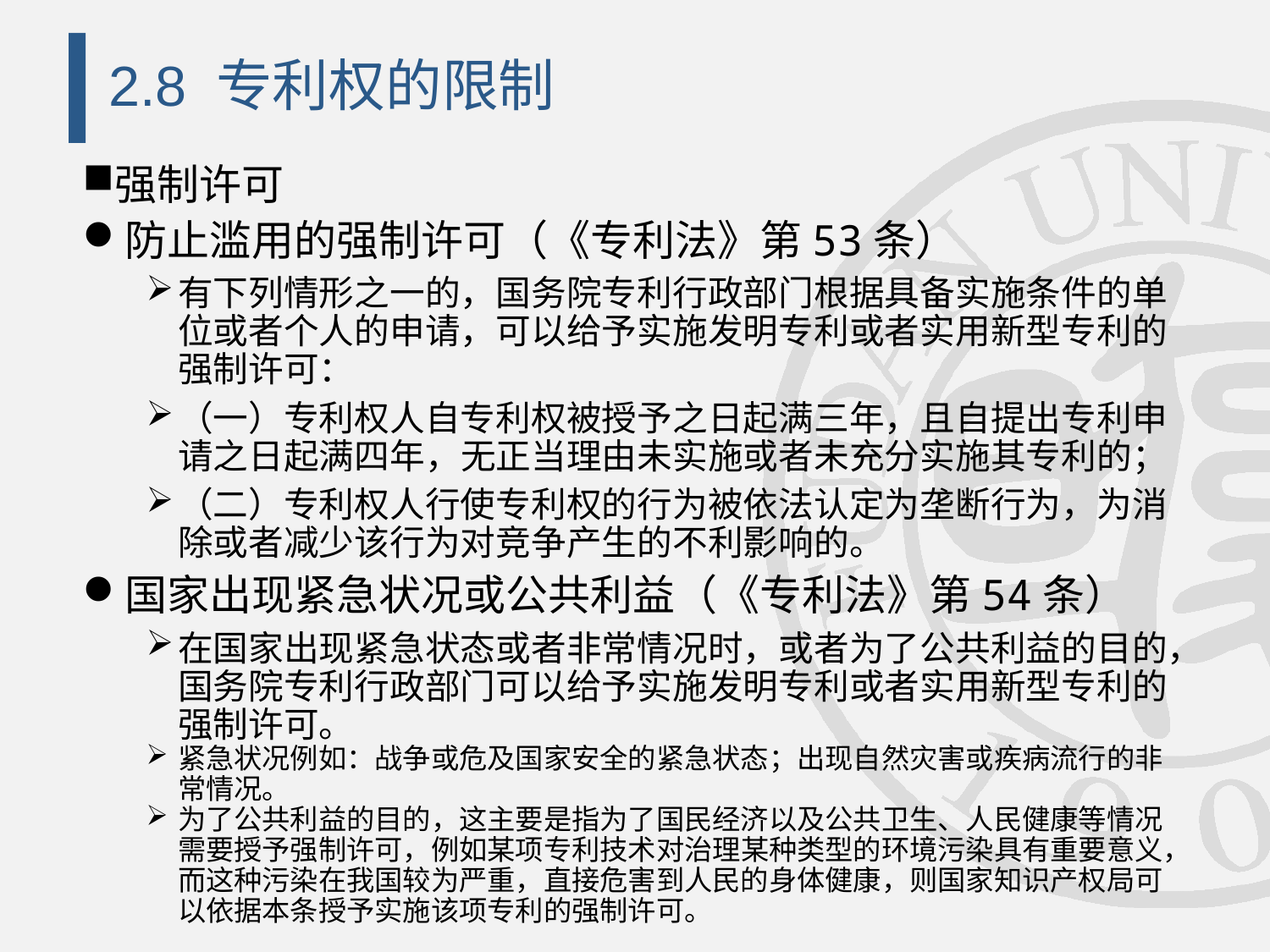

# 2.8 专利权的限制
强制许可
防止滥用的强制许可（《专利法》第53条）
有下列情形之一的，国务院专利行政部门根据具备实施条件的单位或者个人的申请，可以给予实施发明专利或者实用新型专利的强制许可：
（一）专利权人自专利权被授予之日起满三年，且自提出专利申请之日起满四年，无正当理由未实施或者未充分实施其专利的；
（二）专利权人行使专利权的行为被依法认定为垄断行为，为消除或者减少该行为对竞争产生的不利影响的。
国家出现紧急状况或公共利益（《专利法》第54条）
在国家出现紧急状态或者非常情况时，或者为了公共利益的目的，国务院专利行政部门可以给予实施发明专利或者实用新型专利的强制许可。
紧急状况例如：战争或危及国家安全的紧急状态；出现自然灾害或疾病流行的非常情况。
为了公共利益的目的，这主要是指为了国民经济以及公共卫生、人民健康等情况需要授予强制许可，例如某项专利技术对治理某种类型的环境污染具有重要意义，而这种污染在我国较为严重，直接危害到人民的身体健康，则国家知识产权局可以依据本条授予实施该项专利的强制许可。